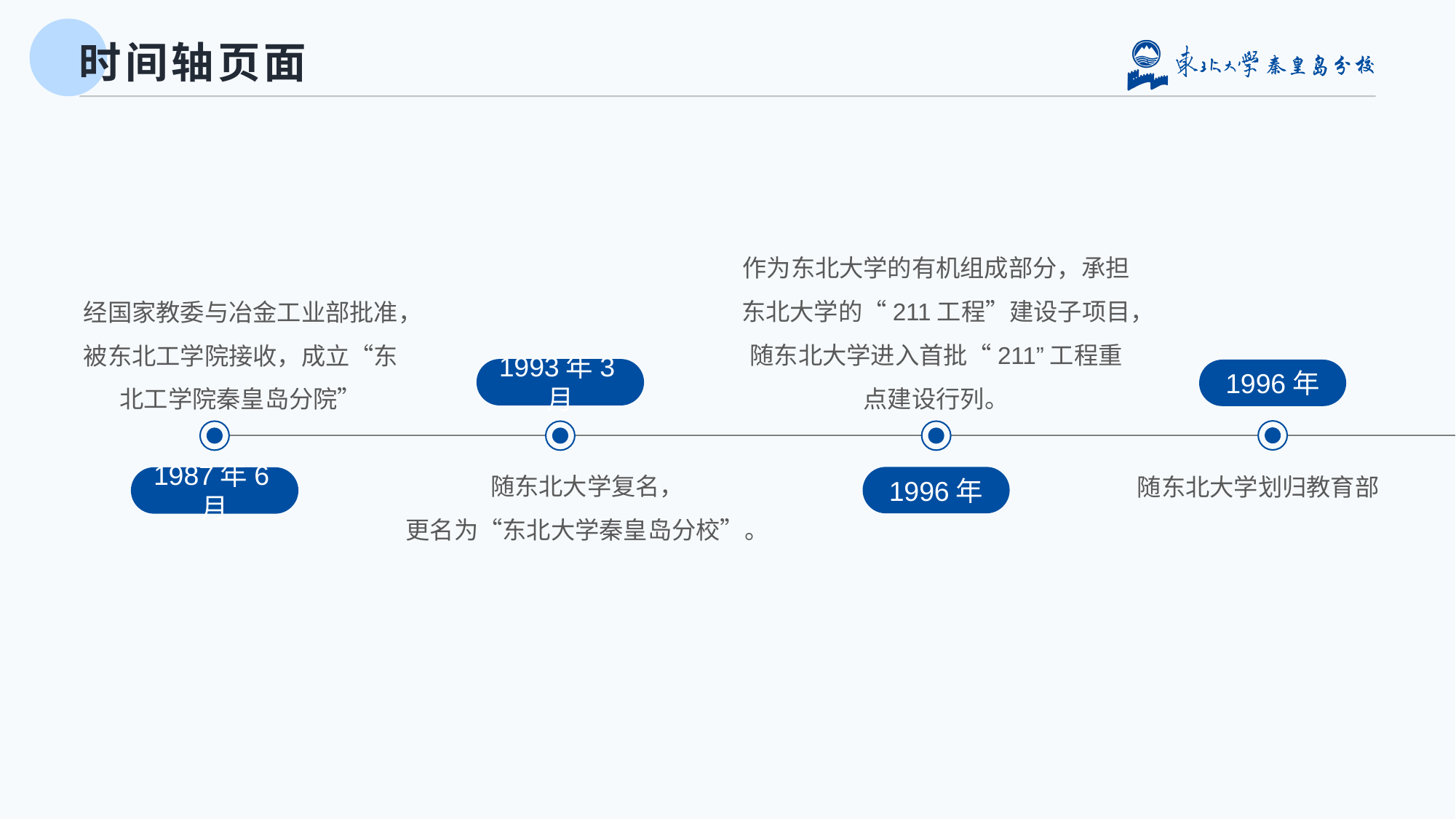

# 时间轴页面
作为东北大学的有机组成部分，承担东北大学的“211工程”建设子项目，随东北大学进入首批“211”工程重点建设行列。
经国家教委与冶金工业部批准，被东北工学院接收，成立“东北工学院秦皇岛分院”
1993年3月
1996年

随东北大学复名，
更名为“东北大学秦皇岛分校”。
随东北大学划归教育部
1996年
1987年6月